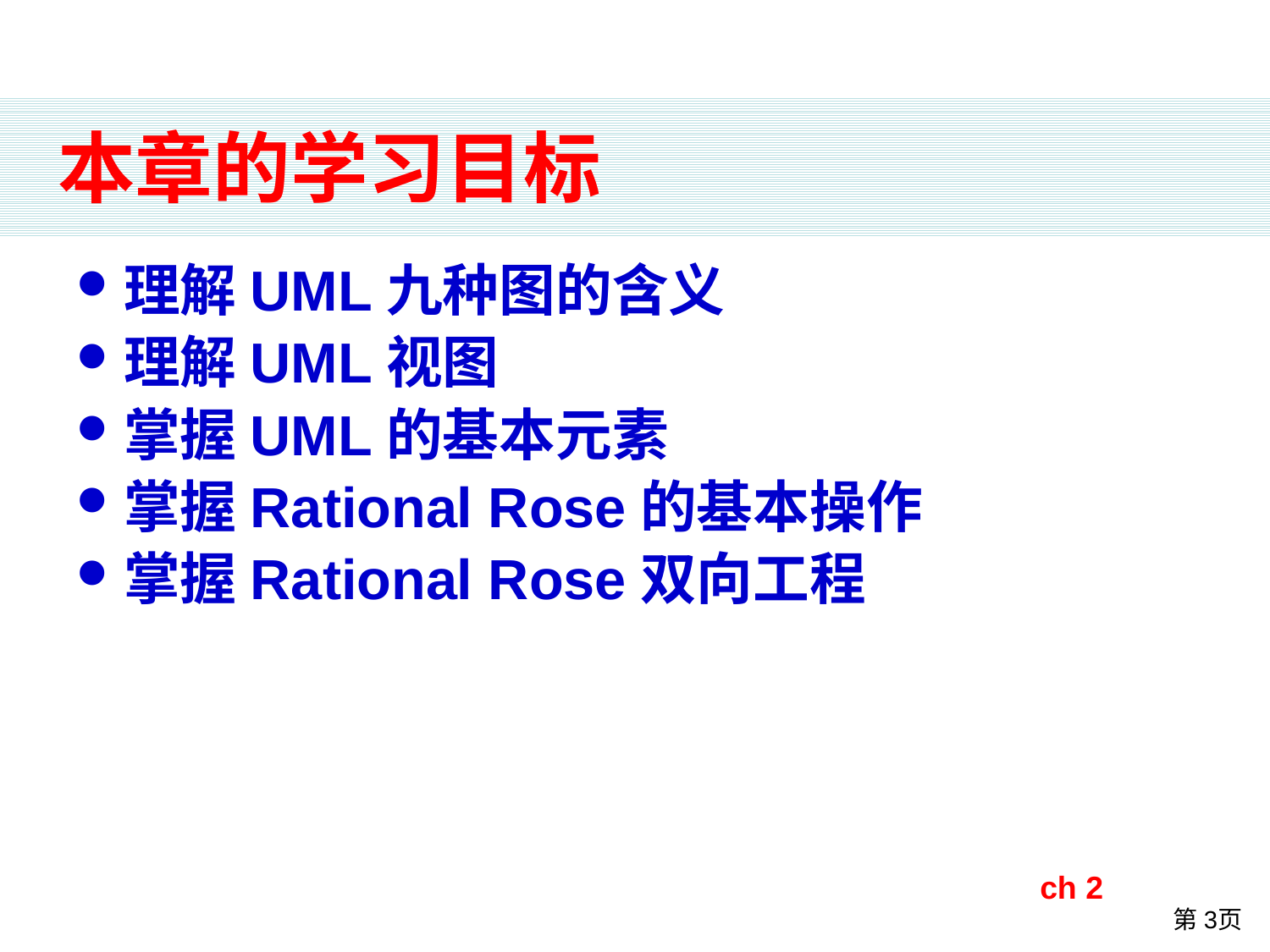

# 本章的学习目标
理解UML九种图的含义
理解UML视图
掌握UML的基本元素
掌握Rational Rose的基本操作
掌握Rational Rose双向工程
ch 2
第3页